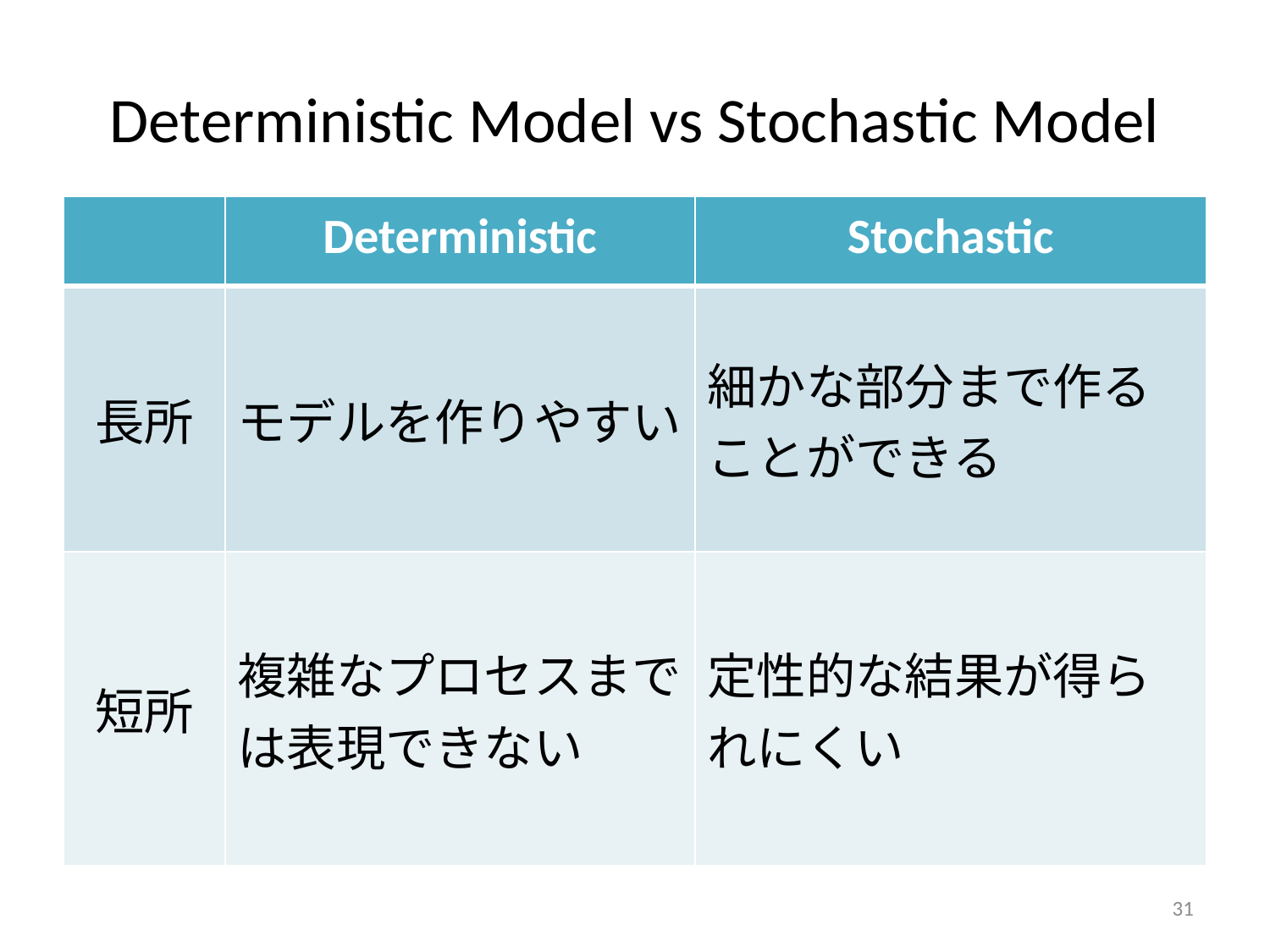

# Deterministic Model vs Stochastic Model
|  | Deterministic | Stochastic |
| --- | --- | --- |
| 長所 | モデルを作りやすい | 細かな部分まで作ることができる |
| 短所 | 複雑なプロセスまでは表現できない | 定性的な結果が得られにくい |
31